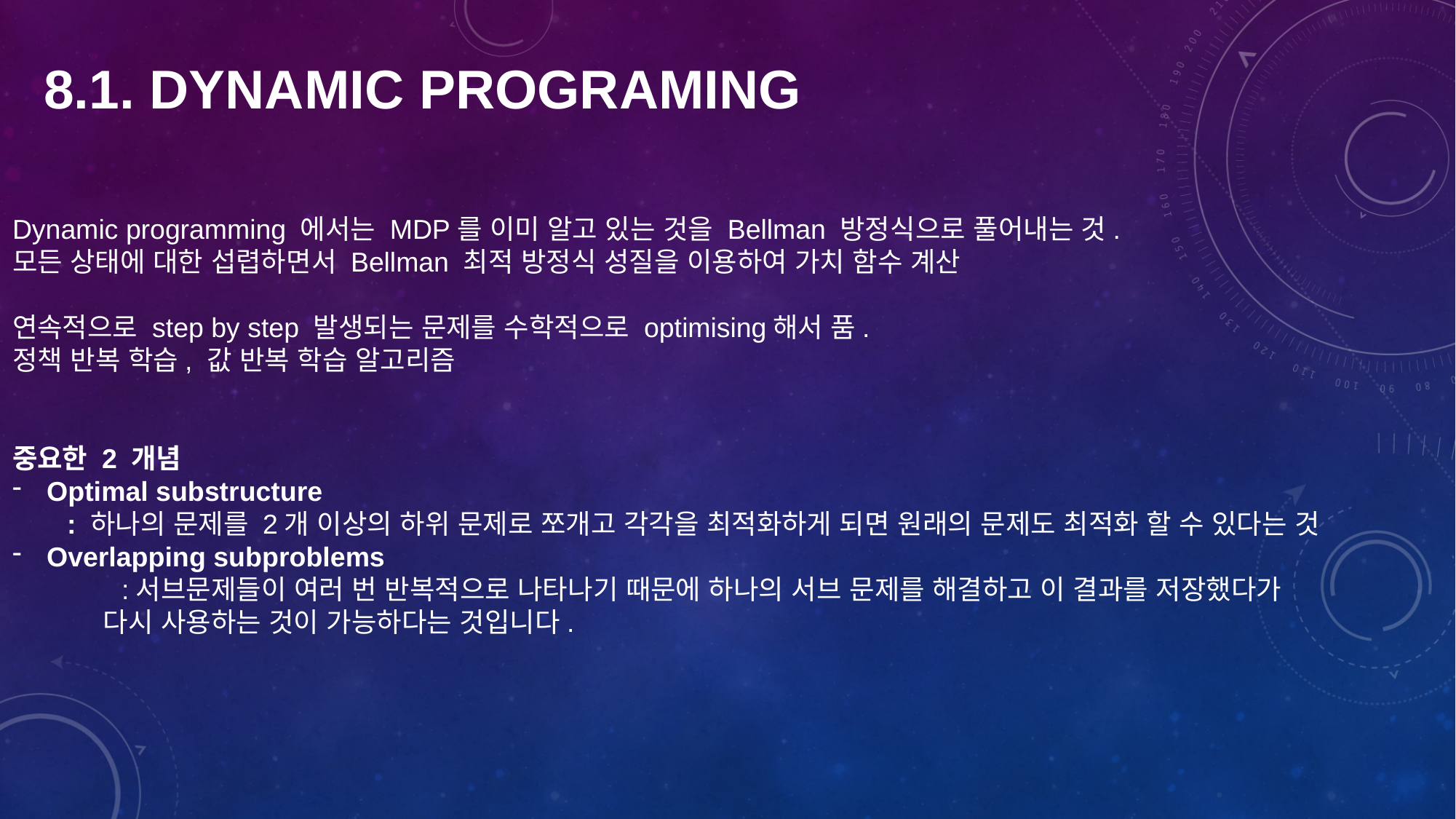

8.1. dynamic programing

Dynamic programming 에서는 MDP를 이미 알고 있는 것을 Bellman 방정식으로 풀어내는 것.
모든 상태에 대한 섭렵하면서 Bellman 최적 방정식 성질을 이용하여 가치 함수 계산

연속적으로 step by step 발생되는 문제를 수학적으로 optimising해서 품.
정책 반복 학습, 값 반복 학습 알고리즘

중요한 2 개념
Optimal substructure
: 하나의 문제를 2개 이상의 하위 문제로 쪼개고 각각을 최적화하게 되면 원래의 문제도 최적화 할 수 있다는 것
Overlapping subproblems
	:서브문제들이 여러 번 반복적으로 나타나기 때문에 하나의 서브 문제를 해결하고 이 결과를 저장했다가
           다시 사용하는 것이 가능하다는 것입니다.